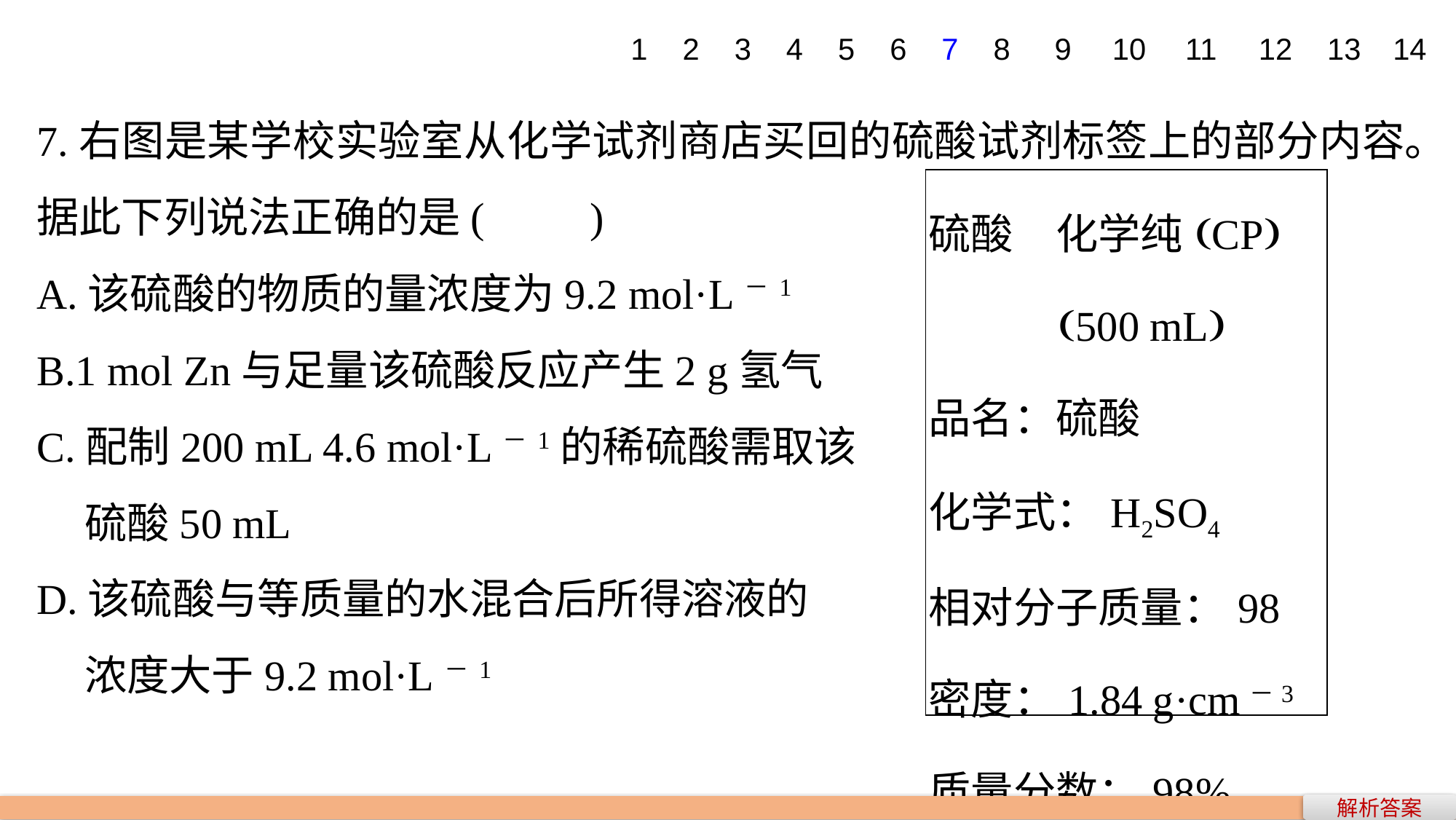

1
2
3
4
5
6
7
8
9
10
11
12
13
14
7.右图是某学校实验室从化学试剂商店买回的硫酸试剂标签上的部分内容。
据此下列说法正确的是(　　)
A.该硫酸的物质的量浓度为9.2 mol·L－1
B.1 mol Zn与足量该硫酸反应产生2 g氢气
C.配制200 mL 4.6 mol·L－1的稀硫酸需取该
    硫酸50 mL
D.该硫酸与等质量的水混合后所得溶液的
    浓度大于9.2 mol·L－1
| 硫酸　化学纯(CP) 　 (500 mL) 品名：硫酸 化学式：H2SO4 相对分子质量：98 密度：1.84 g·cm－3 质量分数：98% |
| --- |
解析答案